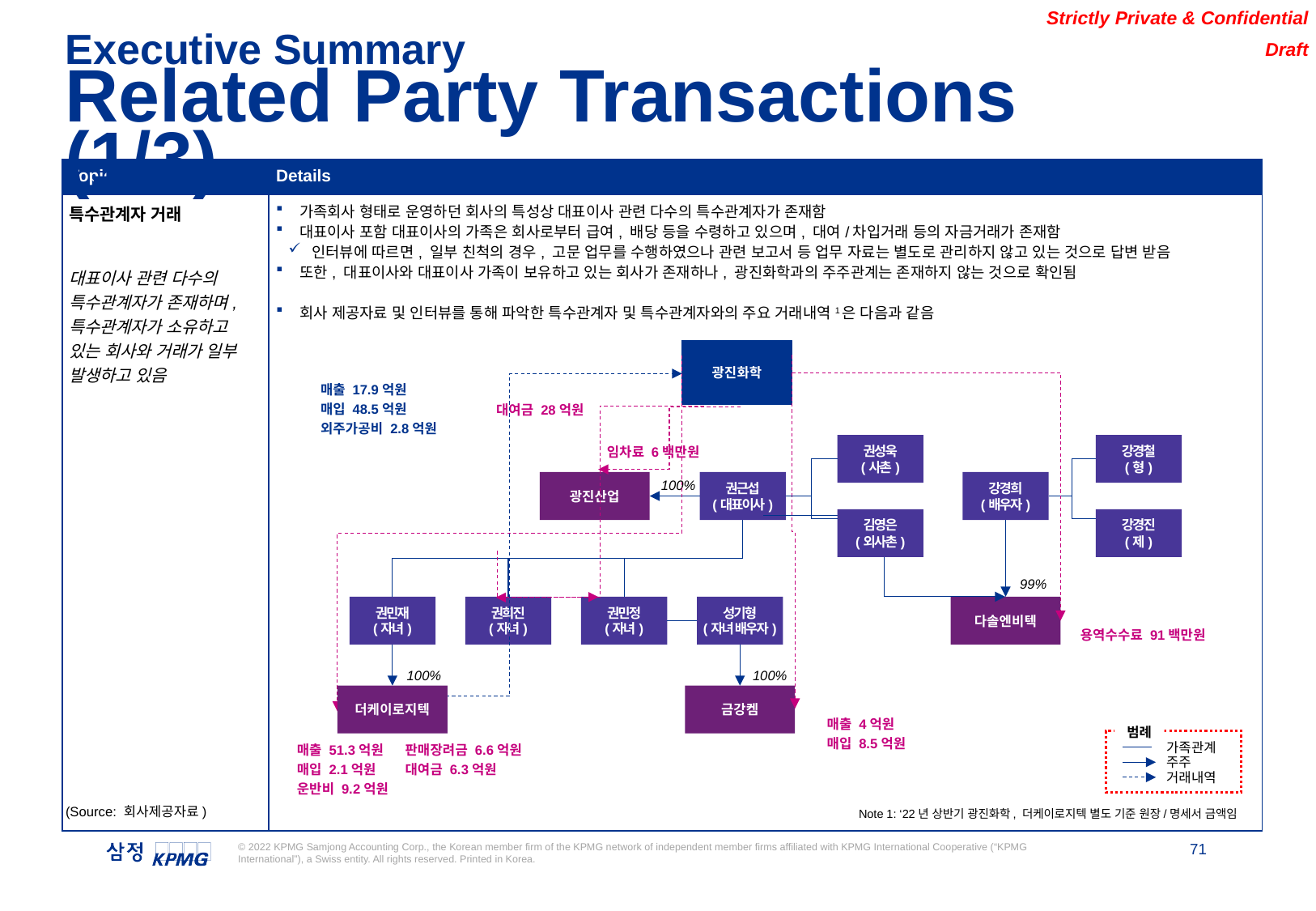

Executive Summary
Related Party Transactions (1/3)
| Topic | Details |
| --- | --- |
| 특수관계자 거래 대표이사 관련 다수의 특수관계자가 존재하며, 특수관계자가 소유하고 있는 회사와 거래가 일부 발생하고 있음 | 가족회사 형태로 운영하던 회사의 특성상 대표이사 관련 다수의 특수관계자가 존재함 대표이사 포함 대표이사의 가족은 회사로부터 급여, 배당 등을 수령하고 있으며, 대여/차입거래 등의 자금거래가 존재함 인터뷰에 따르면, 일부 친척의 경우, 고문 업무를 수행하였으나 관련 보고서 등 업무 자료는 별도로 관리하지 않고 있는 것으로 답변 받음 또한, 대표이사와 대표이사 가족이 보유하고 있는 회사가 존재하나, 광진화학과의 주주관계는 존재하지 않는 것으로 확인됨 회사 제공자료 및 인터뷰를 통해 파악한 특수관계자 및 특수관계자와의 주요 거래내역1은 다음과 같음 |
광진화학
매출 17.9억원
매입 48.5억원
외주가공비 2.8억원
대여금 28억원
권성욱
(사촌)
강경철
(형)
임차료 6백만원
광진산업
권근섭
(대표이사)
강경희
(배우자)
100%
김영은
(외사촌)
강경진
(제)
99%
권민재
(자녀)
권희진
(자녀)
권민정
(자녀)
성기형
(자녀 배우자)
다솔엔비텍
용역수수료 91백만원
100%
100%
더케이로지텍
금강켐
매출 4억원
매입 8.5억원
범례

가족관계
주주
거래내역
매출 51.3억원
매입 2.1억원
운반비 9.2억원
판매장려금 6.6억원
대여금 6.3억원
(Source: 회사제공자료)
Note 1: ‘22년 상반기 광진화학, 더케이로지텍 별도 기준 원장/명세서 금액임